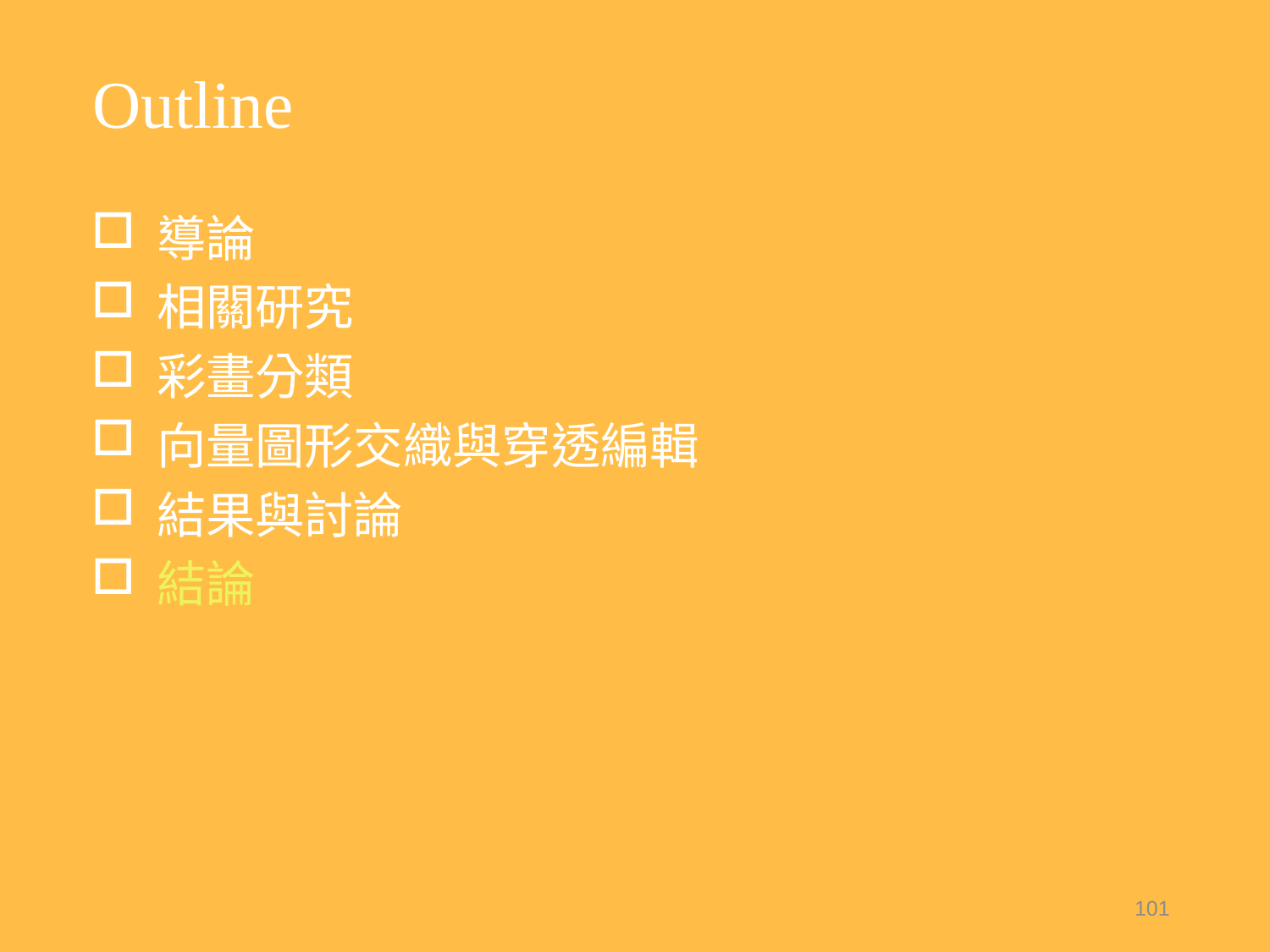

# Outline
導論
相關研究
彩畫分類
向量圖形交織與穿透編輯
結果與討論
結論
101